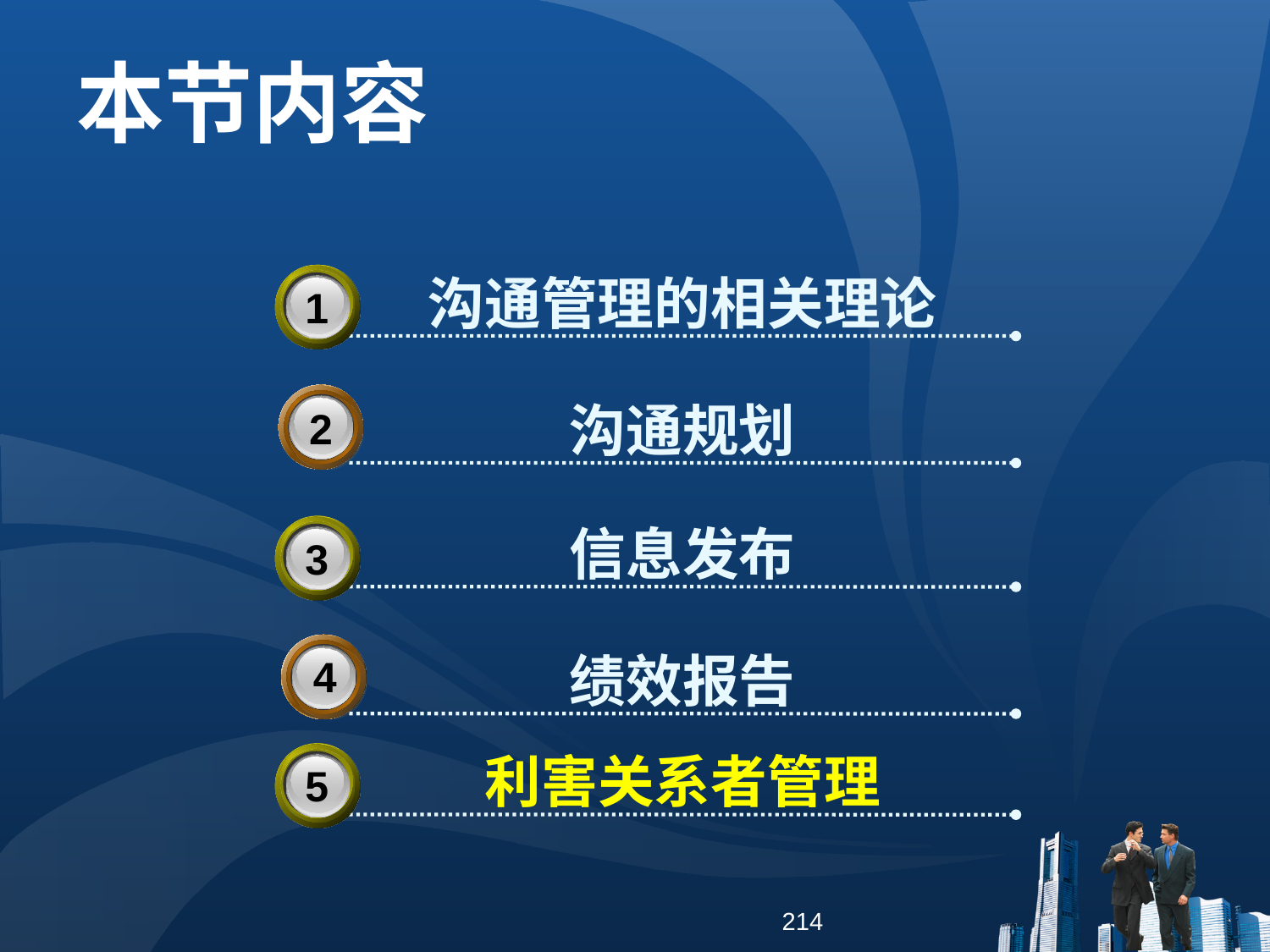

本节内容
沟通管理的相关理论

3

1

沟通规划
2

信息发布

3

3

绩效报告
4

利害关系者管理

3

5

214